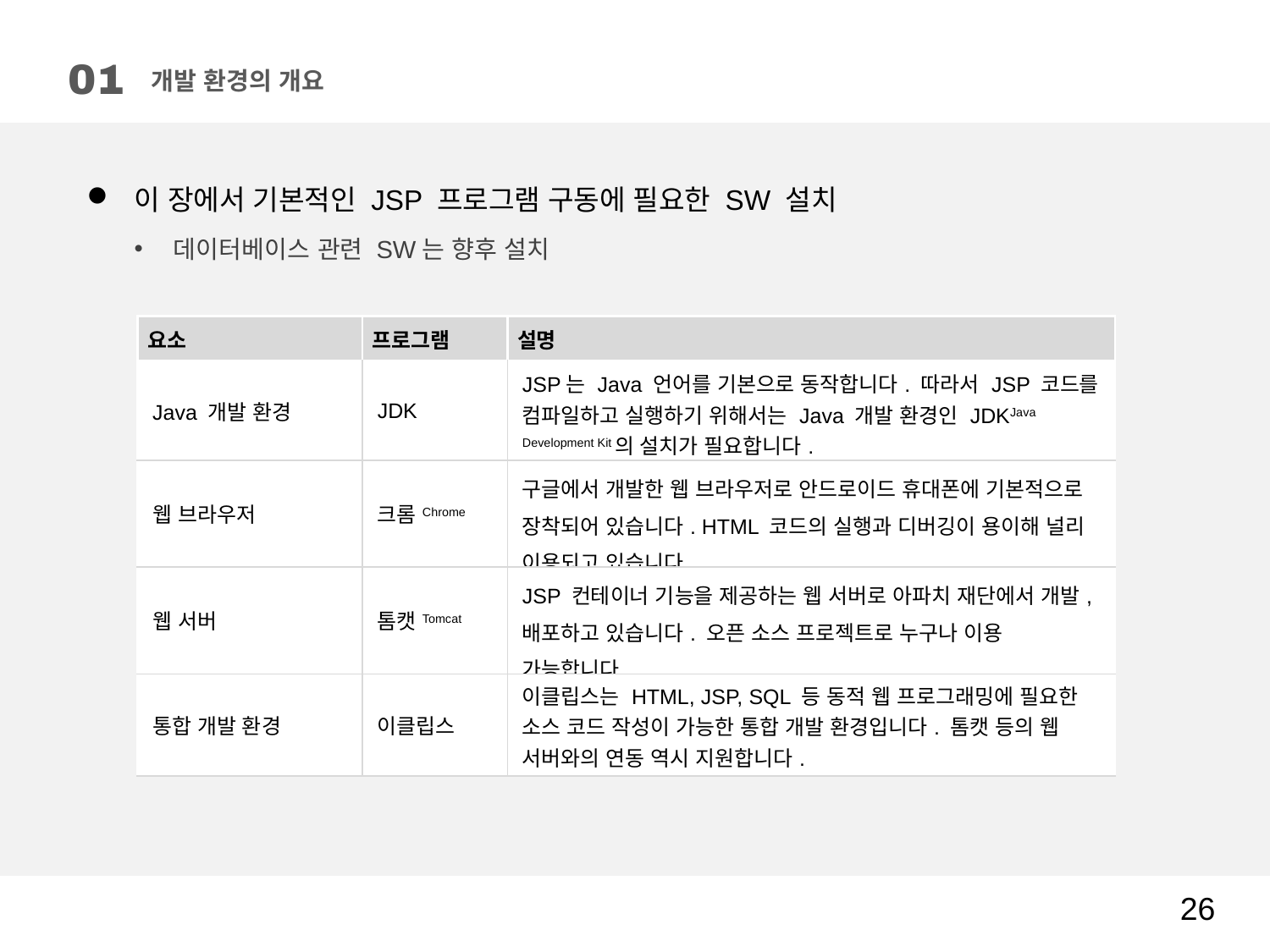

01
개발 환경의 개요
이 장에서 기본적인 JSP 프로그램 구동에 필요한 SW 설치
데이터베이스 관련 SW는 향후 설치

| 요소 | 프로그램 | 설명 |
| --- | --- | --- |
| Java 개발 환경 | JDK | JSP는 Java 언어를 기본으로 동작합니다. 따라서 JSP 코드를 컴파일하고 실행하기 위해서는 Java 개발 환경인 JDKJava Development Kit의 설치가 필요합니다. |
| 웹 브라우저 | 크롬Chrome | 구글에서 개발한 웹 브라우저로 안드로이드 휴대폰에 기본적으로 장착되어 있습니다. HTML 코드의 실행과 디버깅이 용이해 널리 이용되고 있습니다. |
| 웹 서버 | 톰캣Tomcat | JSP 컨테이너 기능을 제공하는 웹 서버로 아파치 재단에서 개발, 배포하고 있습니다. 오픈 소스 프로젝트로 누구나 이용 가능합니다. |
| 통합 개발 환경 | 이클립스 | 이클립스는 HTML, JSP, SQL 등 동적 웹 프로그래밍에 필요한 소스 코드 작성이 가능한 통합 개발 환경입니다. 톰캣 등의 웹 서버와의 연동 역시 지원합니다. |
26